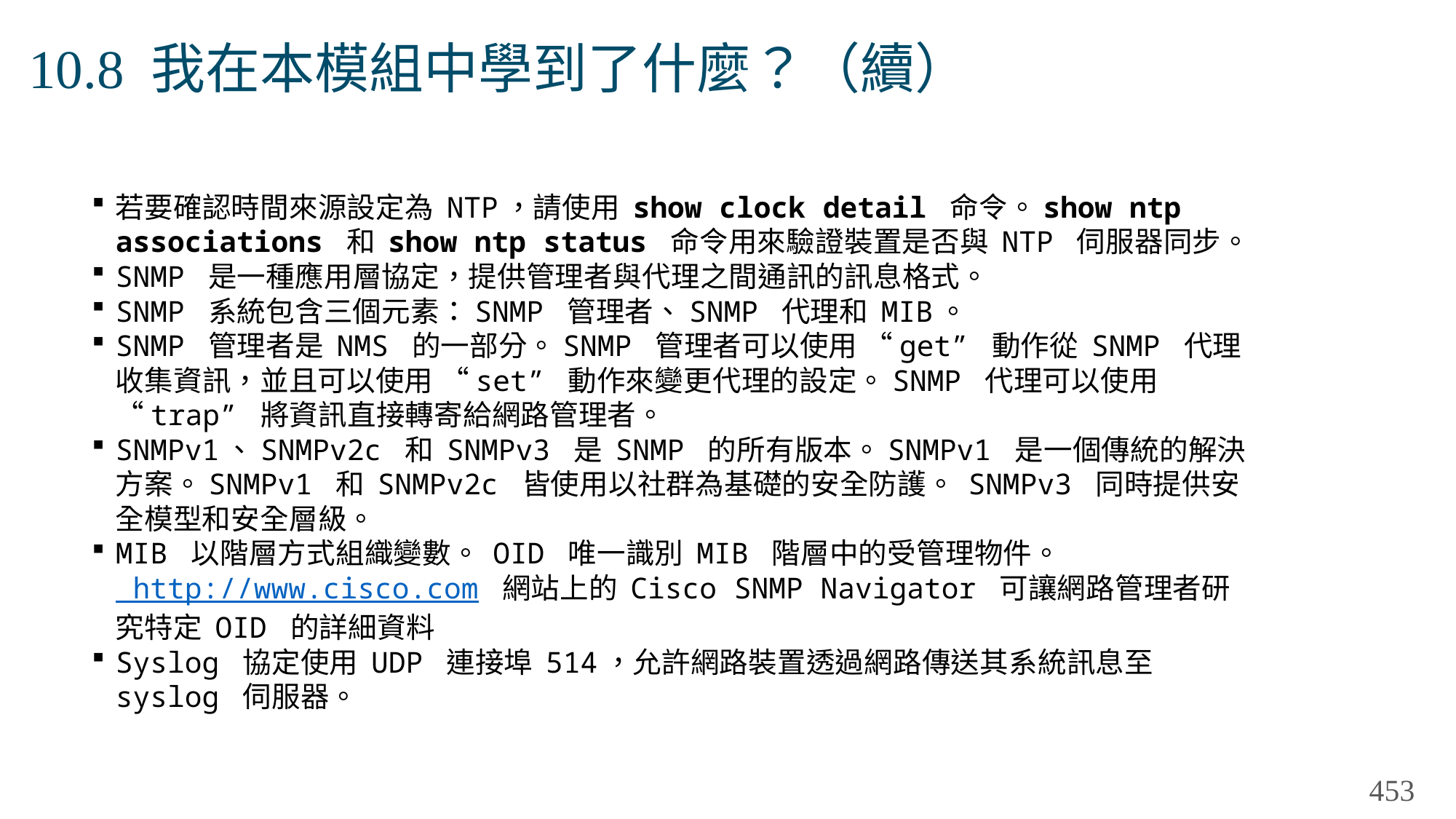

# 10.8 我在本模組中學到了什麼？（續）
若要確認時間來源設定為 NTP，請使用 show clock detail 命令。show ntp associations 和 show ntp status 命令用來驗證裝置是否與 NTP 伺服器同步。
SNMP 是一種應用層協定，提供管理者與代理之間通訊的訊息格式。
SNMP 系統包含三個元素：SNMP 管理者、SNMP 代理和 MIB。
SNMP 管理者是 NMS 的一部分。SNMP 管理者可以使用 “get” 動作從 SNMP 代理收集資訊，並且可以使用 “set” 動作來變更代理的設定。SNMP 代理可以使用 “trap” 將資訊直接轉寄給網路管理者。
SNMPv1、SNMPv2c 和 SNMPv3 是 SNMP 的所有版本。SNMPv1 是一個傳統的解決方案。SNMPv1 和 SNMPv2c 皆使用以社群為基礎的安全防護。 SNMPv3 同時提供安全模型和安全層級。
MIB 以階層方式組織變數。 OID 唯一識別 MIB 階層中的受管理物件。 http://www.cisco.com 網站上的 Cisco SNMP Navigator 可讓網路管理者研究特定 OID 的詳細資料
Syslog 協定使用 UDP 連接埠 514，允許網路裝置透過網路傳送其系統訊息至 syslog 伺服器。
453